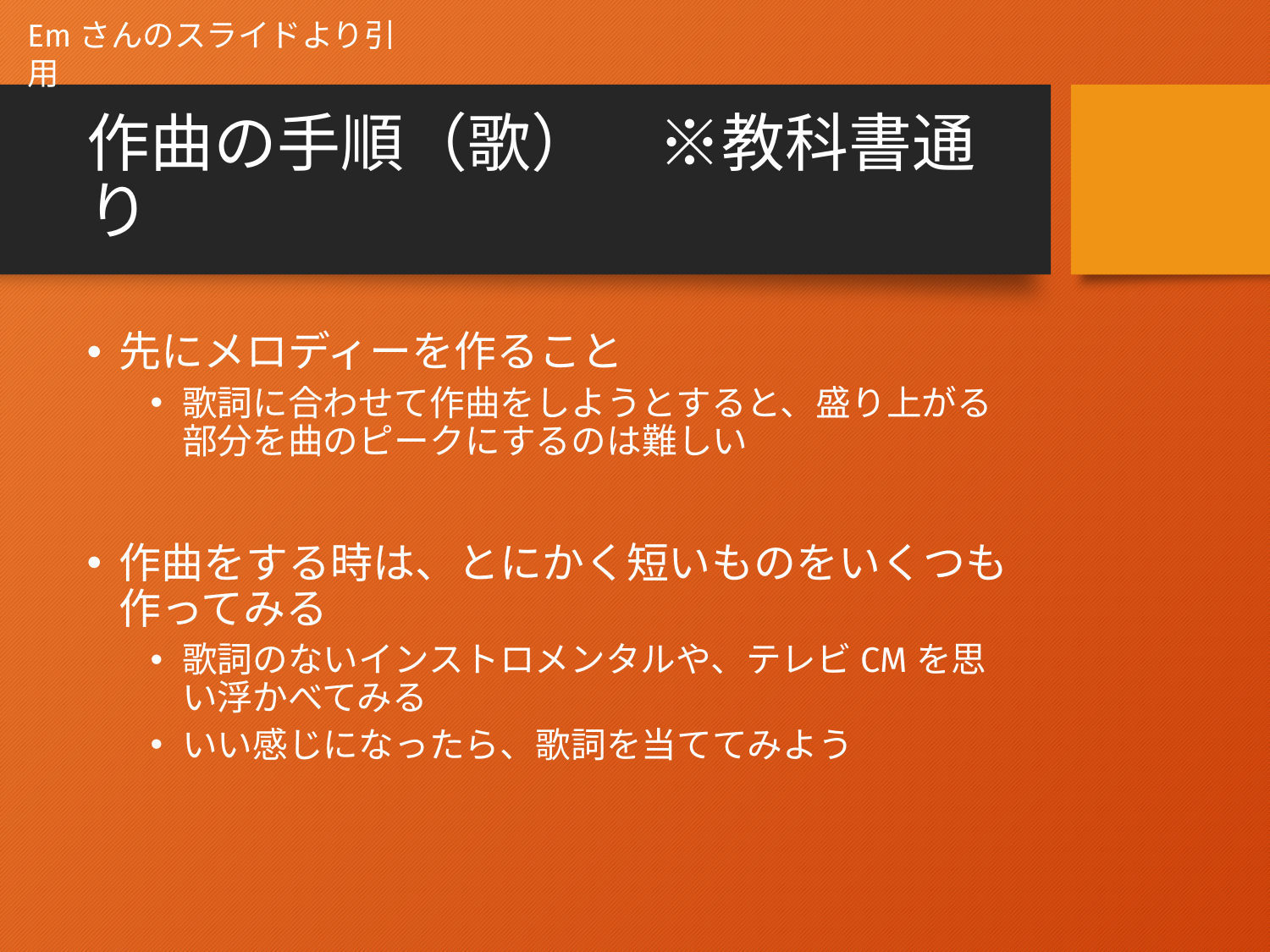

Emさんのスライドより引用
# 作曲の手順（歌）　※教科書通り
先にメロディーを作ること
歌詞に合わせて作曲をしようとすると、盛り上がる部分を曲のピークにするのは難しい

作曲をする時は、とにかく短いものをいくつも作ってみる
歌詞のないインストロメンタルや、テレビCMを思い浮かべてみる
いい感じになったら、歌詞を当ててみよう